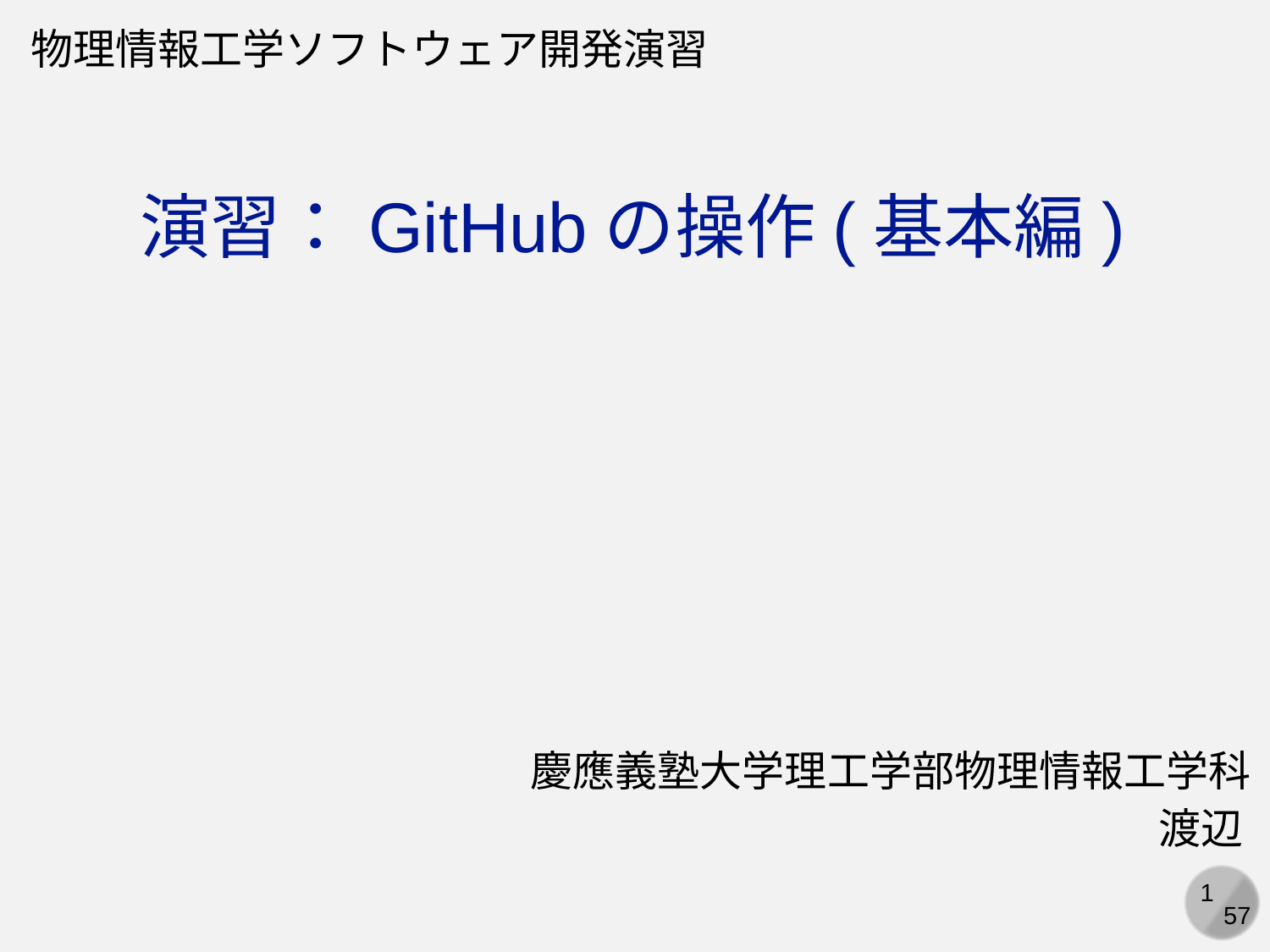

物理情報工学ソフトウェア開発演習
演習：GitHubの操作(基本編)
慶應義塾大学理工学部物理情報工学科
渡辺